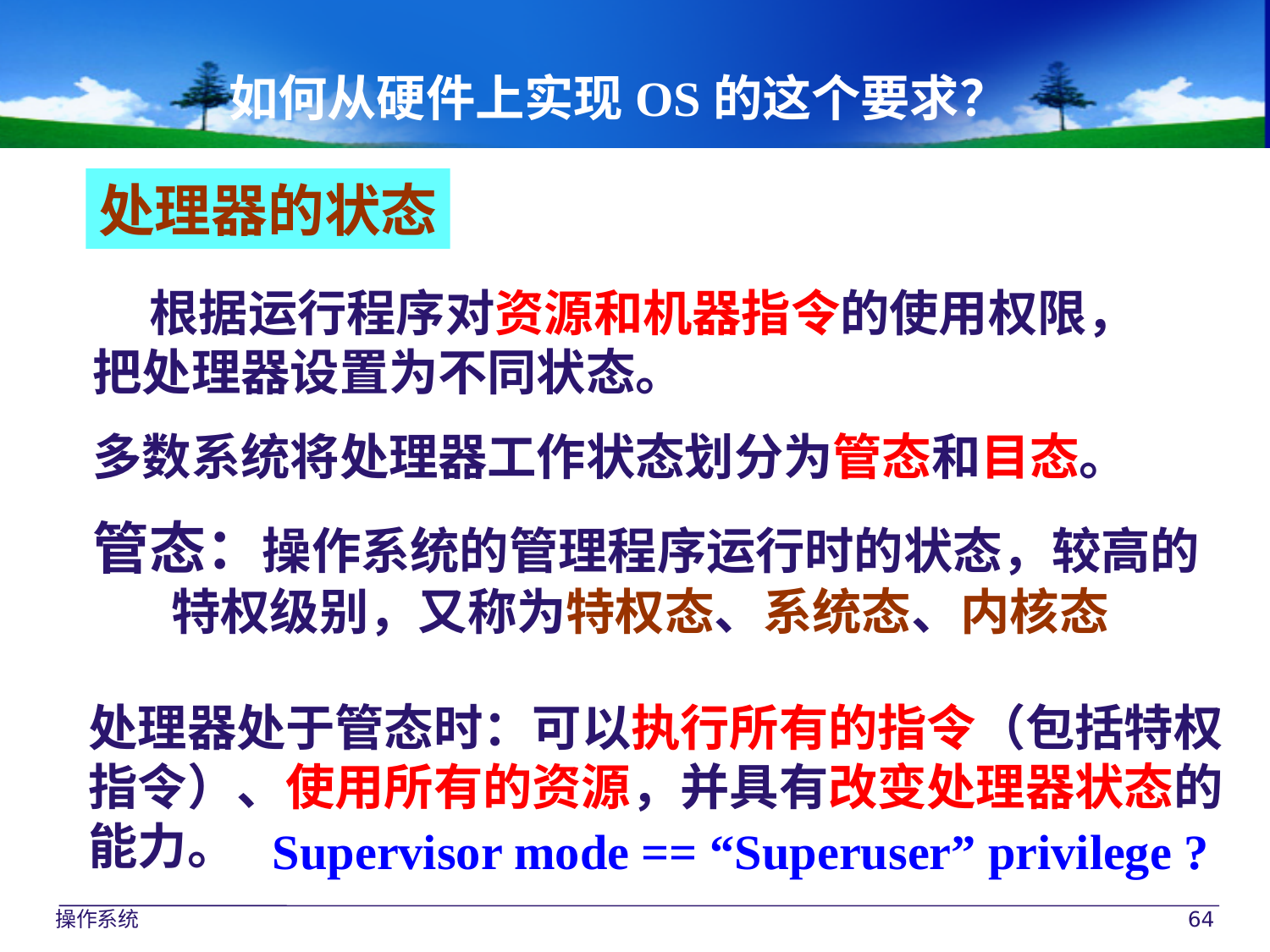

如何从硬件上实现OS的这个要求？
处理器的状态
    根据运行程序对资源和机器指令的使用权限，
把处理器设置为不同状态。
多数系统将处理器工作状态划分为管态和目态。
管态：操作系统的管理程序运行时的状态，较高的
       特权级别，又称为特权态、系统态、内核态
处理器处于管态时：可以执行所有的指令（包括特权
指令）、使用所有的资源，并具有改变处理器状态的
能力。
Supervisor mode == “Superuser” privilege ?
操作系统
64